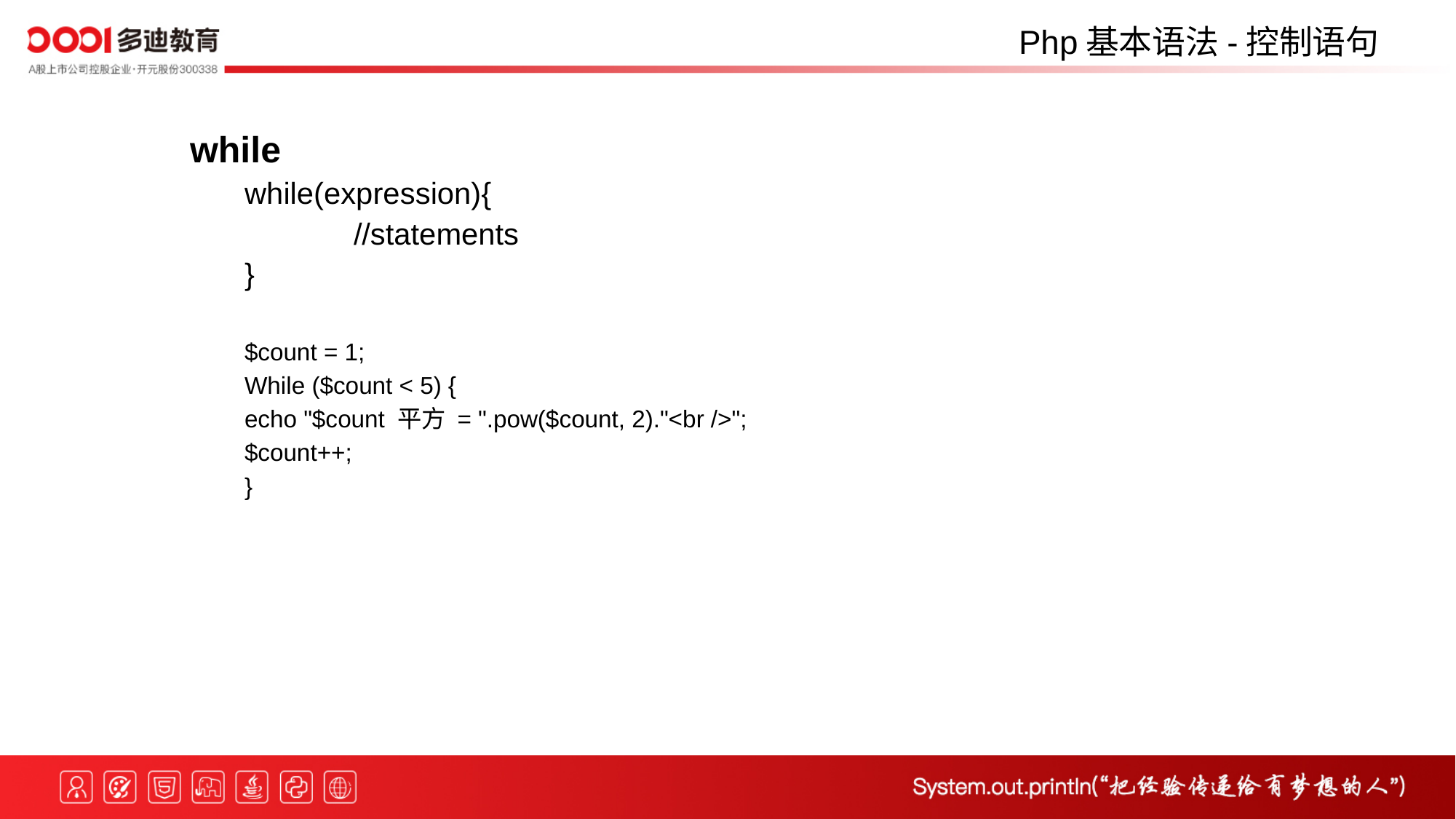

Php基本语法-控制语句
while
while(expression){
	//statements
}

$count = 1;
While ($count < 5) {
echo "$count 平方 = ".pow($count, 2)."<br />";
$count++;
}